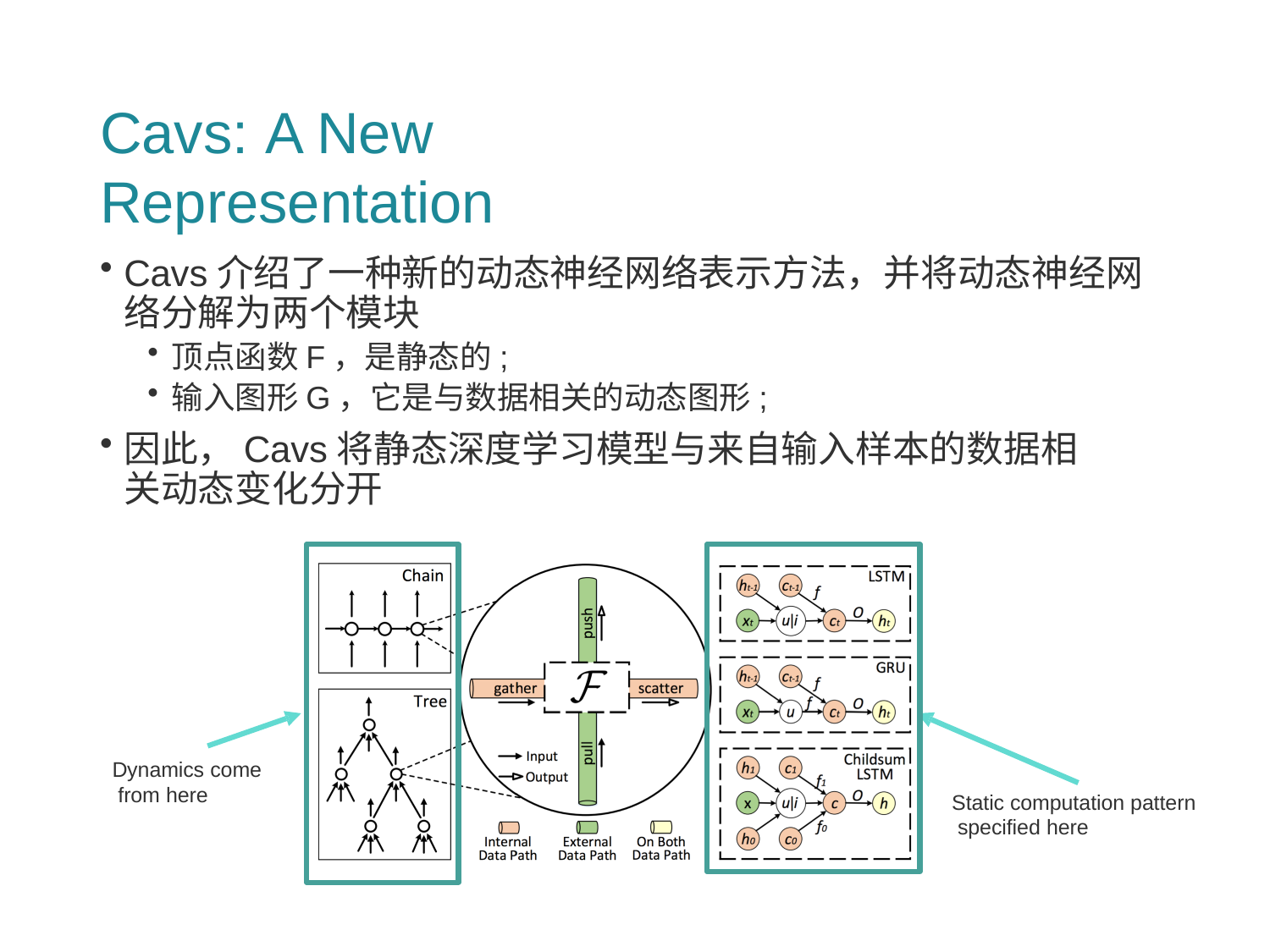

# Cavs: A New Representation
Cavs介绍了一种新的动态神经网络表示方法，并将动态神经网络分解为两个模块
顶点函数F，是静态的;
输入图形G，它是与数据相关的动态图形;
因此，Cavs将静态深度学习模型与来自输入样本的数据相关动态变化分开

Dynamics come  from here
Static computation pattern  specified here